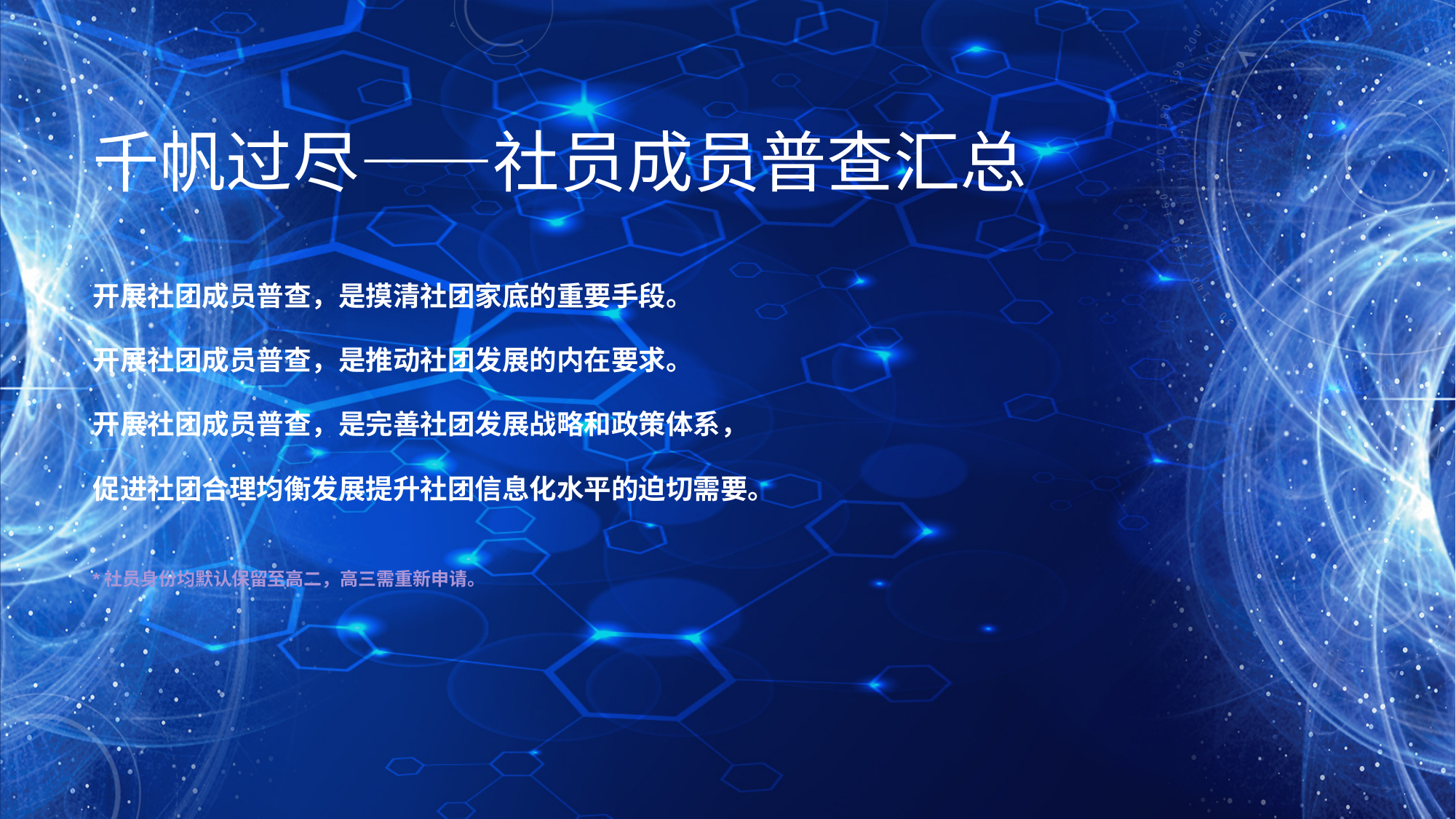

# 千帆过尽——社员成员普查汇总
开展社团成员普查，是摸清社团家底的重要手段。
开展社团成员普查，是推动社团发展的内在要求。
开展社团成员普查，是完善社团发展战略和政策体系，
促进社团合理均衡发展提升社团信息化水平的迫切需要。

*社员身份均默认保留至高二，高三需重新申请。